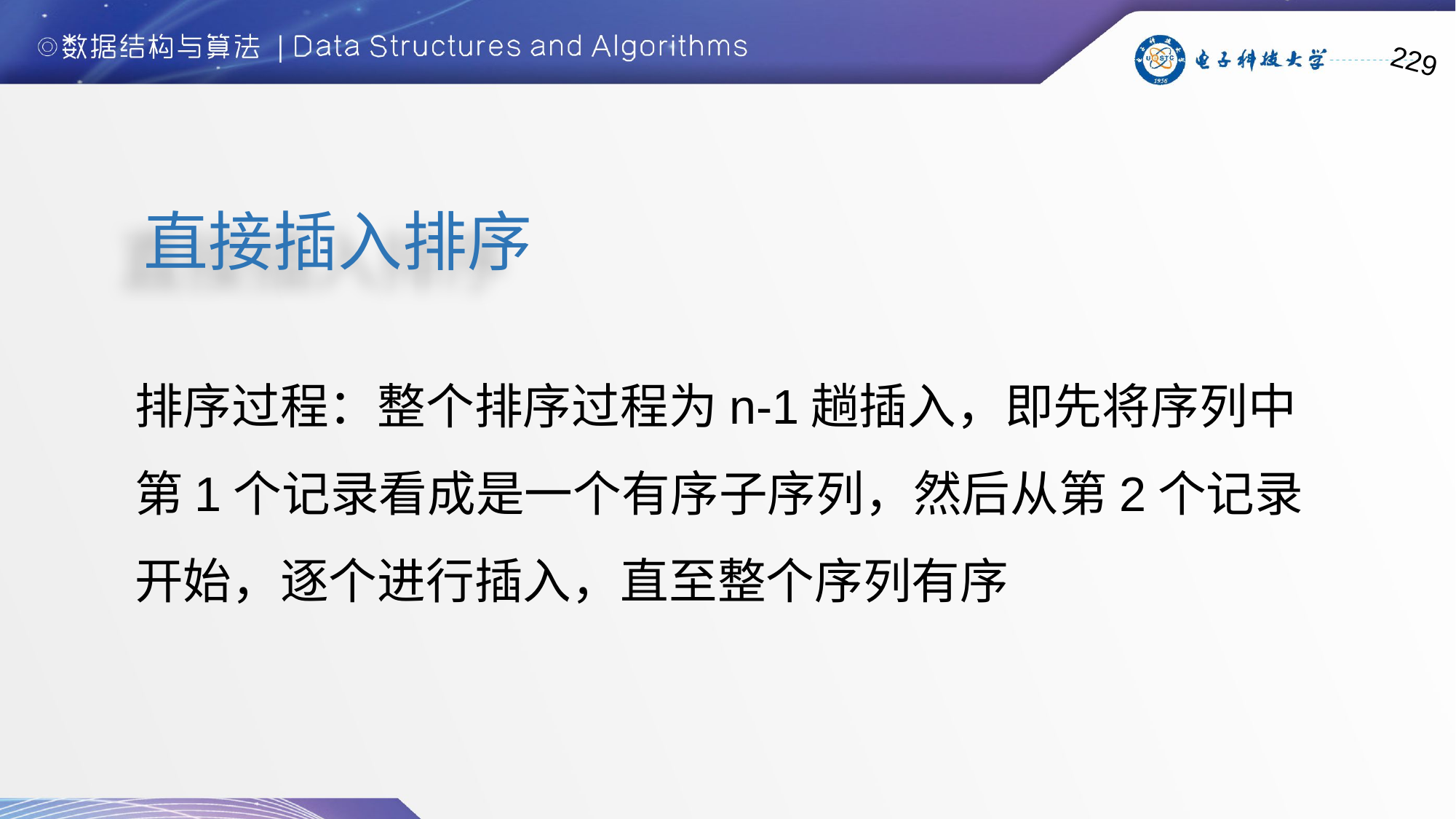

229
直接插入排序
排序过程：整个排序过程为n-1趟插入，即先将序列中第1个记录看成是一个有序子序列，然后从第2个记录开始，逐个进行插入，直至整个序列有序